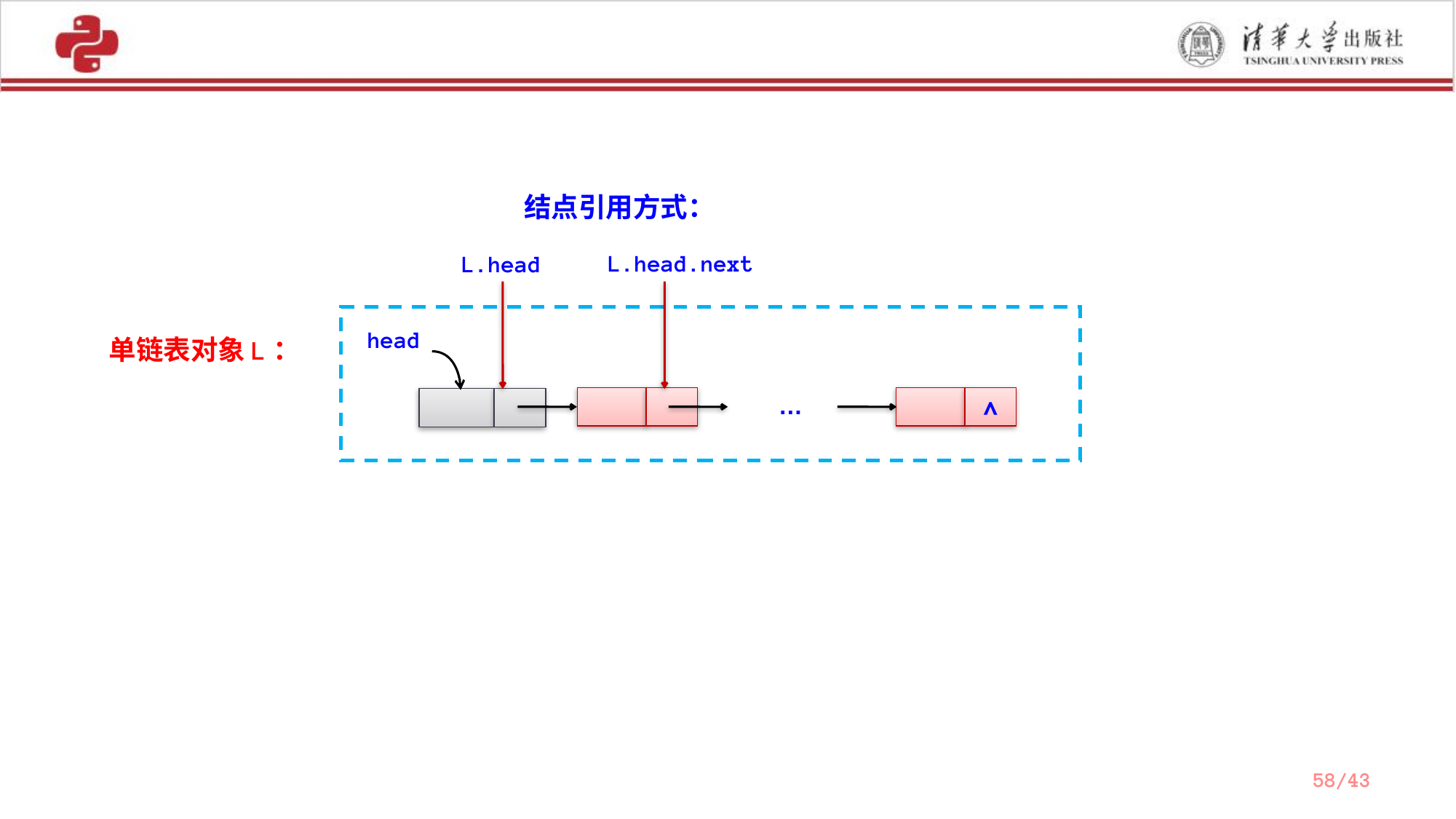

结点引用方式：
L.head.next
L.head

head
单链表对象L：

∧

…

58